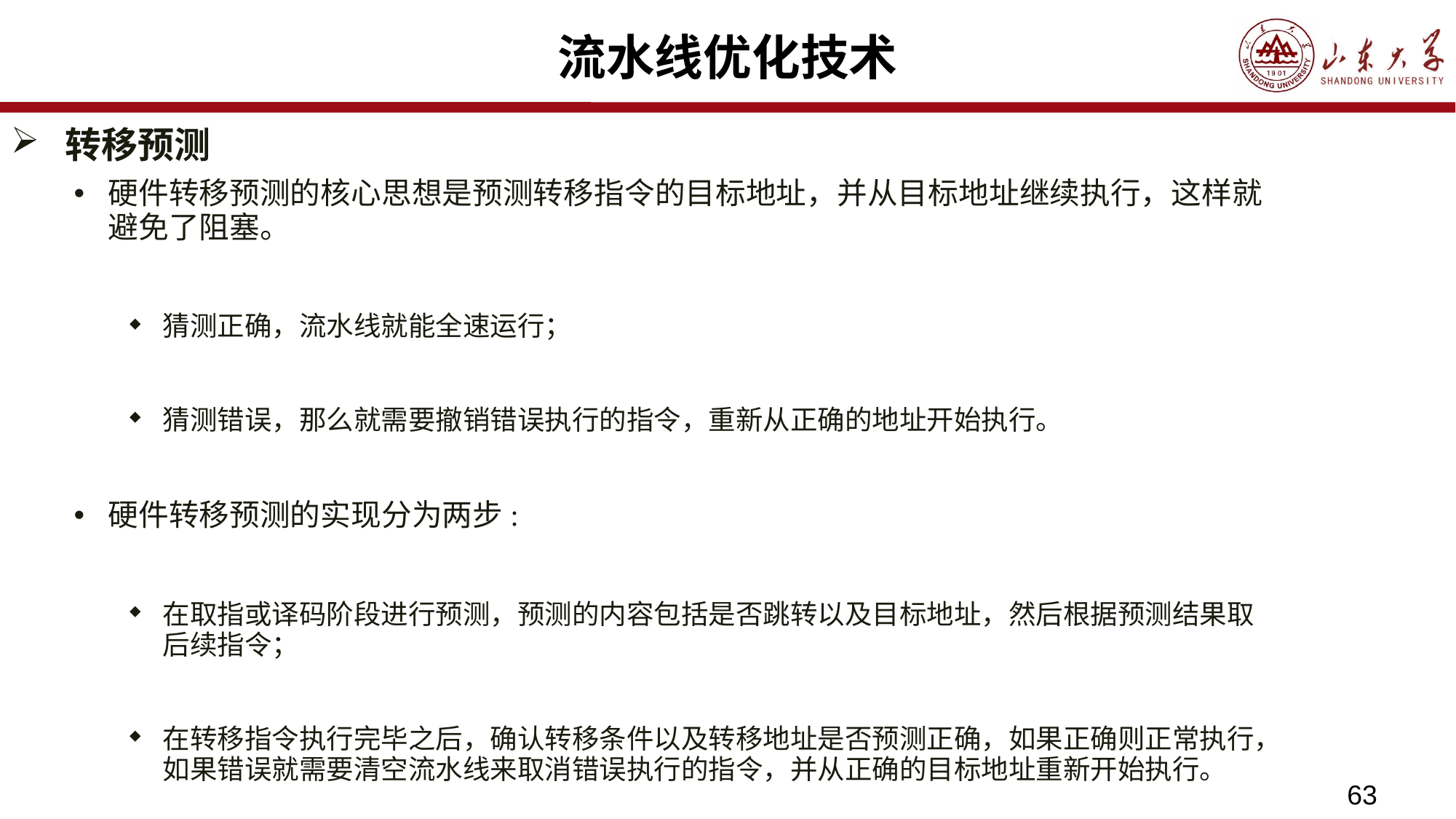

# 流水线优化技术
转移预测
硬件转移预测的核心思想是预测转移指令的目标地址，并从目标地址继续执行，这样就避免了阻塞。

猜测正确，流水线就能全速运行；

猜测错误，那么就需要撤销错误执行的指令，重新从正确的地址开始执行。

硬件转移预测的实现分为两步:

在取指或译码阶段进行预测，预测的内容包括是否跳转以及目标地址，然后根据预测结果取后续指令；

在转移指令执行完毕之后，确认转移条件以及转移地址是否预测正确，如果正确则正常执行，如果错误就需要清空流水线来取消错误执行的指令，并从正确的目标地址重新开始执行。
63